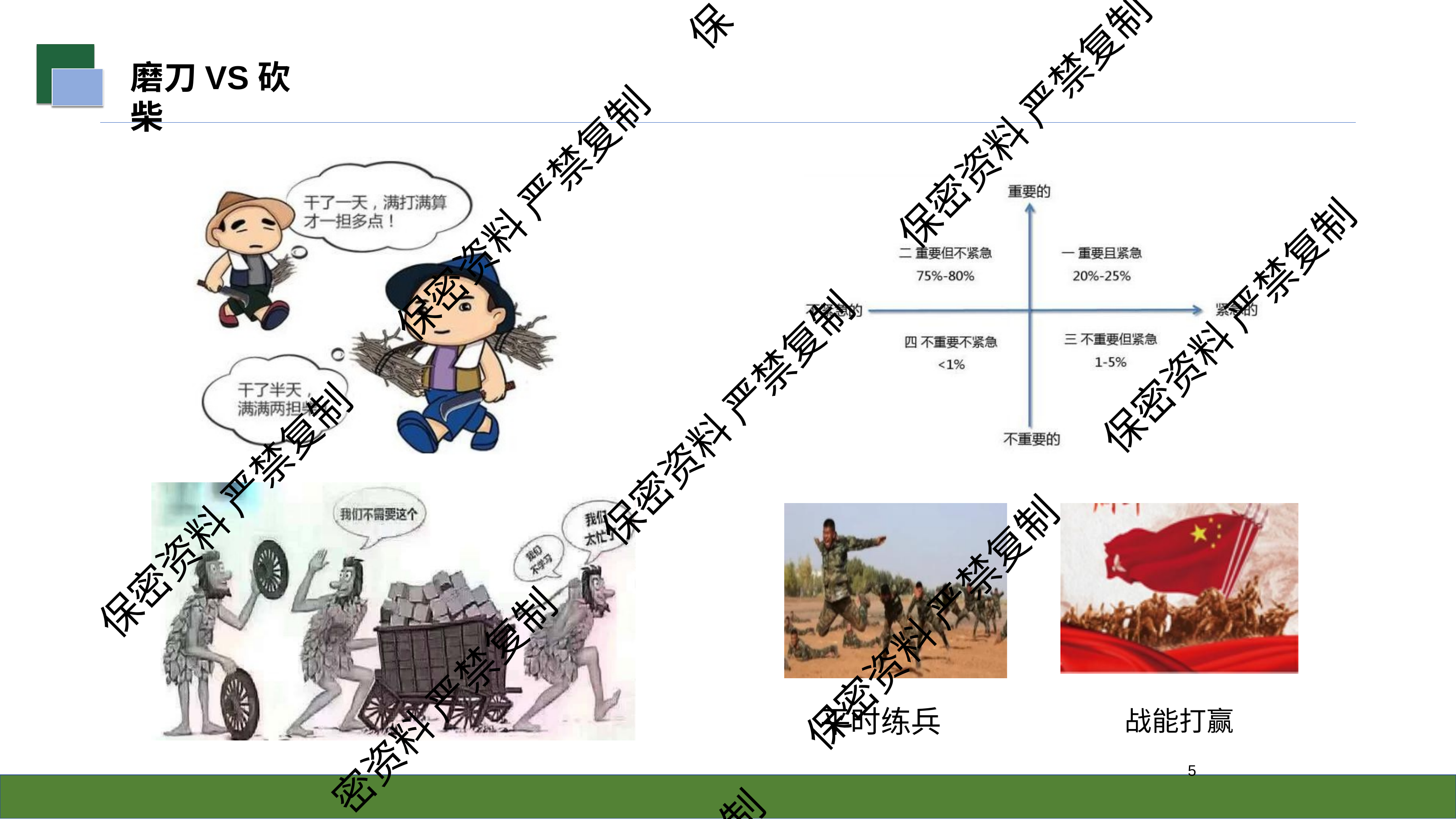

保
# 磨刀VS砍柴
保密资料 严禁复制

保密资料 严禁复制
保密资料 严禁复制
保密资料 严禁复制

保密资料 严禁复制

保密资料 严禁复制
密资料 严禁复制
平时练兵
战能打赢
5
制